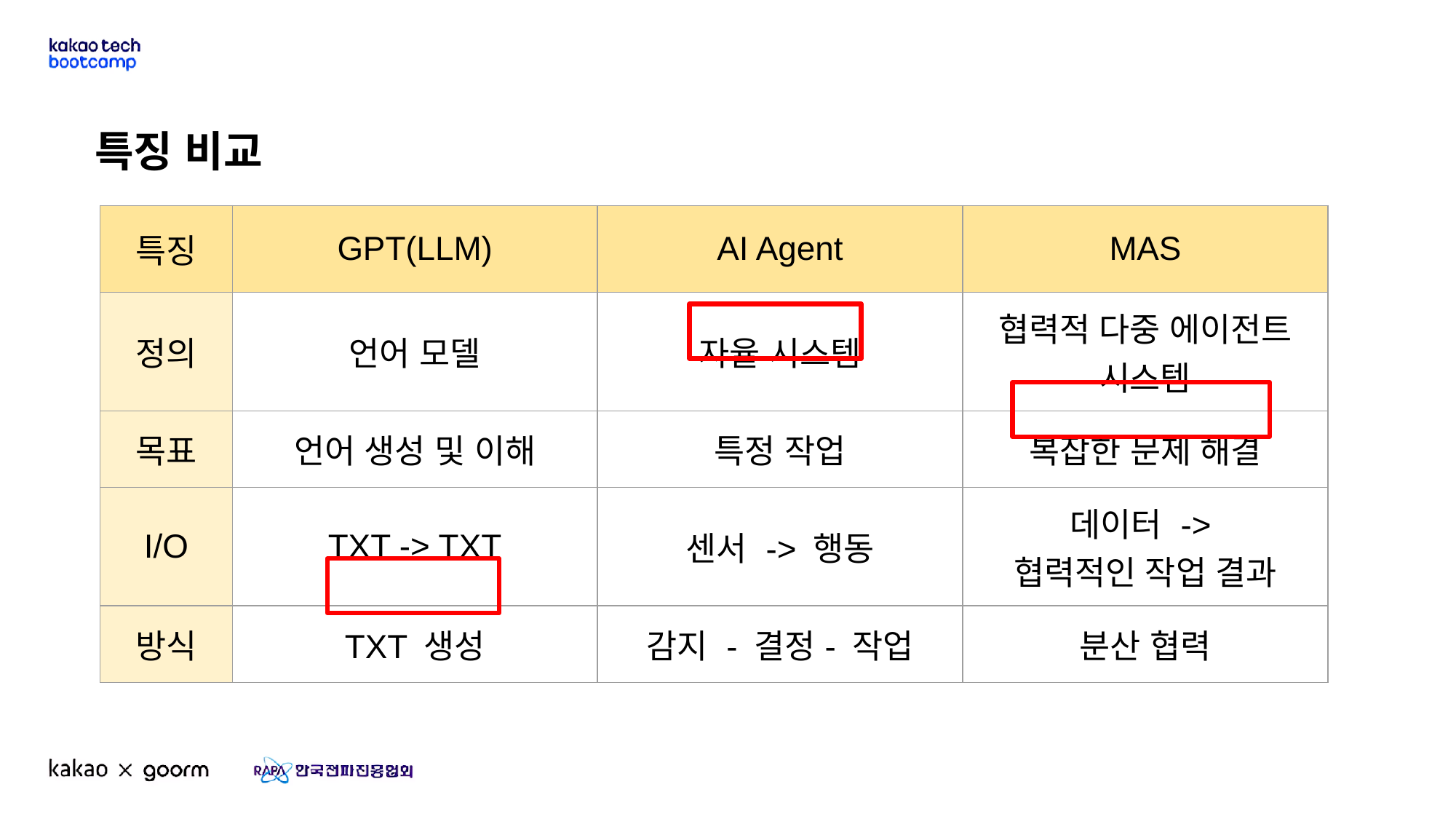

특징 비교
| 특징 | GPT(LLM) | AI Agent | MAS |
| --- | --- | --- | --- |
| 정의 | 언어 모델 | 자율 시스템 | 협력적 다중 에이전트 시스템 |
| 목표 | 언어 생성 및 이해 | 특정 작업 | 복잡한 문제 해결 |
| I/O | TXT -> TXT | 센서 -> 행동 | 데이터 -> 협력적인 작업 결과 |
| 방식 | TXT 생성 | 감지 - 결정- 작업 | 분산 협력 |